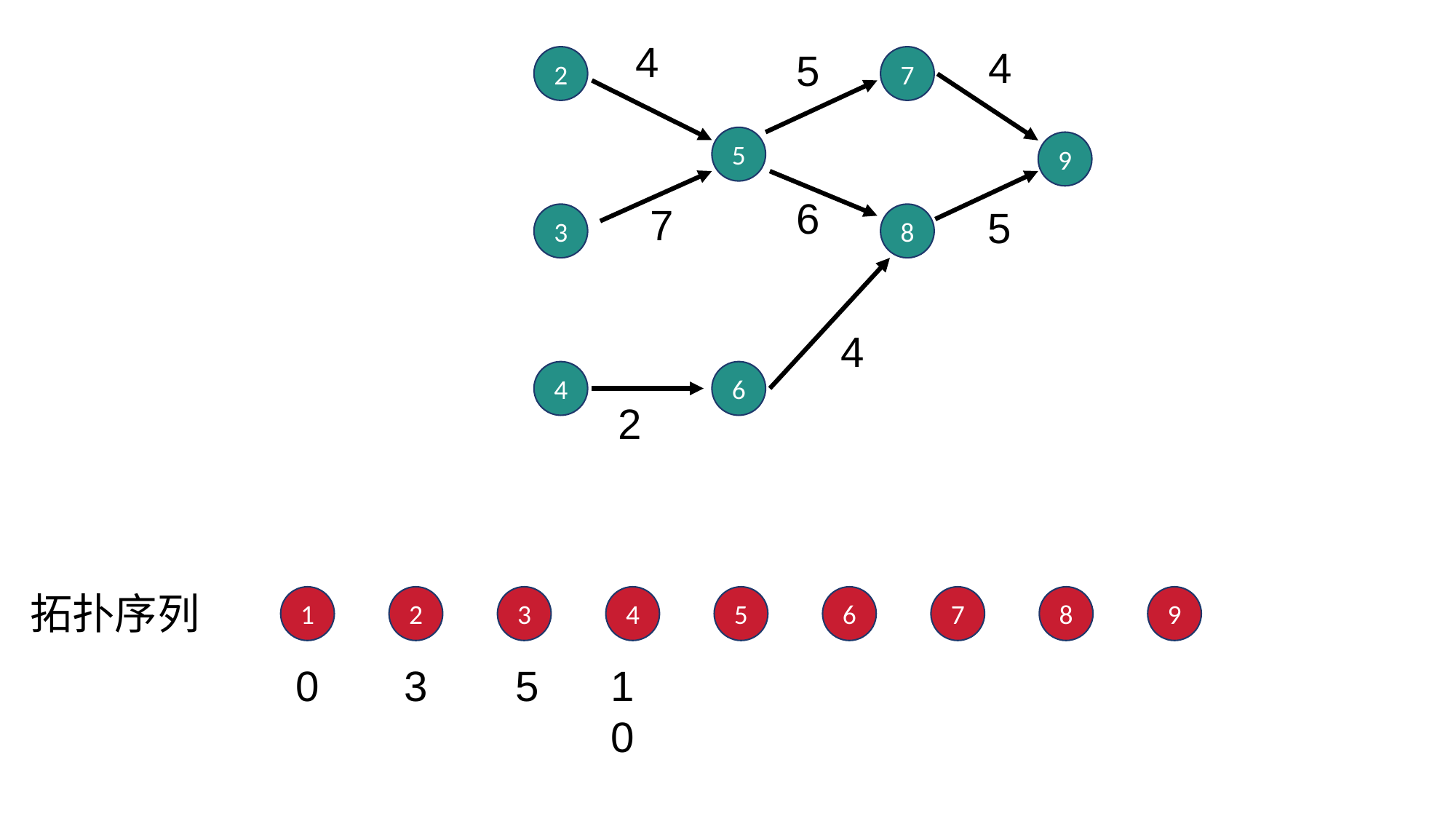

4
4
5
2
7
5
9
6
1
7
5
3
8
4
4
6
2
拓扑序列
1
2
3
4
5
6
7
8
9
0
3
5
10